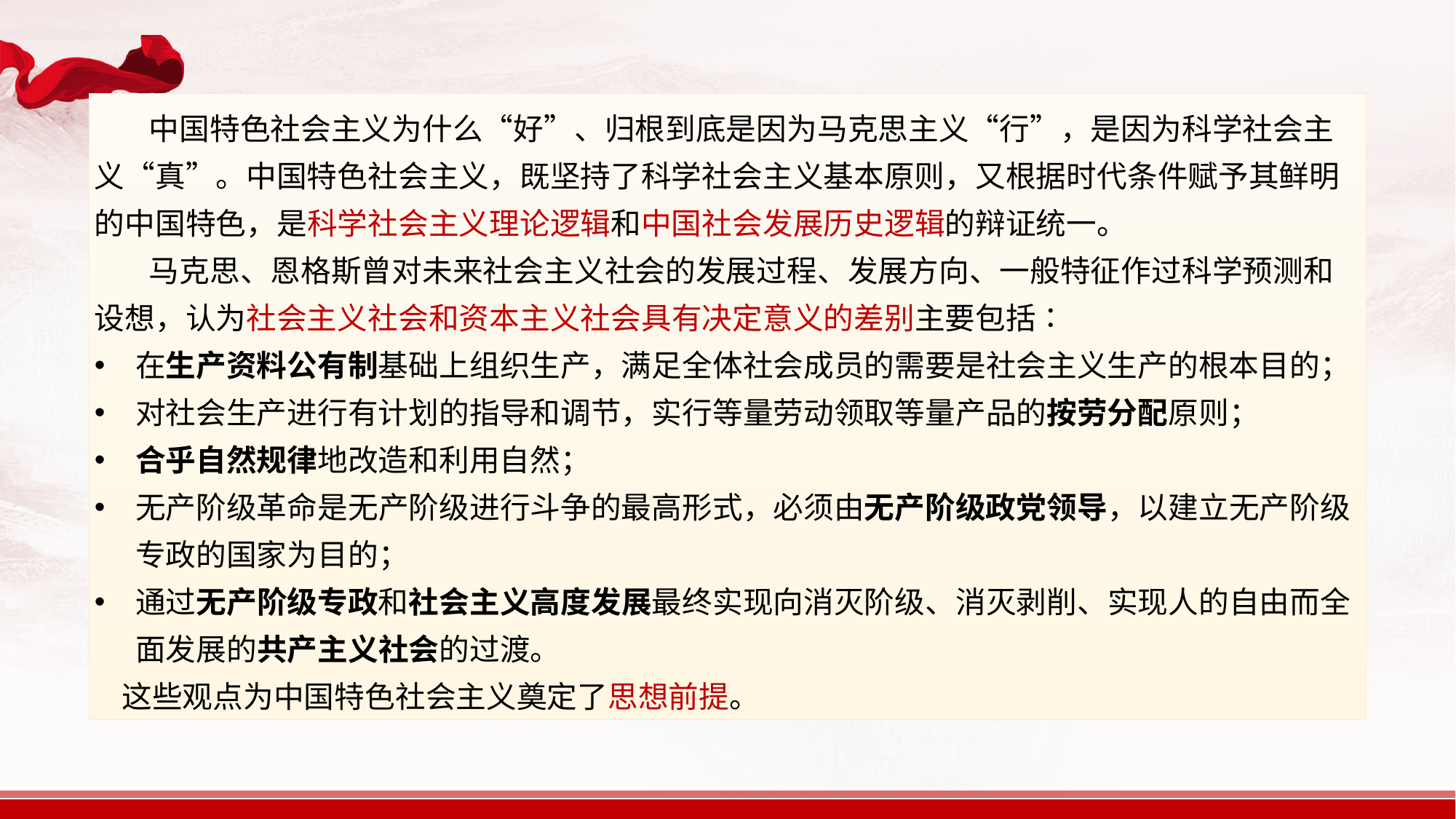

中国特色社会主义为什么“好”、归根到底是因为马克思主义“行”，是因为科学社会主义“真”。中国特色社会主义，既坚持了科学社会主义基本原则，又根据时代条件赋予其鲜明的中国特色，是科学社会主义理论逻辑和中国社会发展历史逻辑的辩证统一。
马克思、恩格斯曾对未来社会主义社会的发展过程、发展方向、一般特征作过科学预测和设想，认为社会主义社会和资本主义社会具有决定意义的差别主要包括∶
在生产资料公有制基础上组织生产，满足全体社会成员的需要是社会主义生产的根本目的；
对社会生产进行有计划的指导和调节，实行等量劳动领取等量产品的按劳分配原则；
合乎自然规律地改造和利用自然；
无产阶级革命是无产阶级进行斗争的最高形式，必须由无产阶级政党领导，以建立无产阶级专政的国家为目的；
通过无产阶级专政和社会主义高度发展最终实现向消灭阶级、消灭剥削、实现人的自由而全面发展的共产主义社会的过渡。
   这些观点为中国特色社会主义奠定了思想前提。